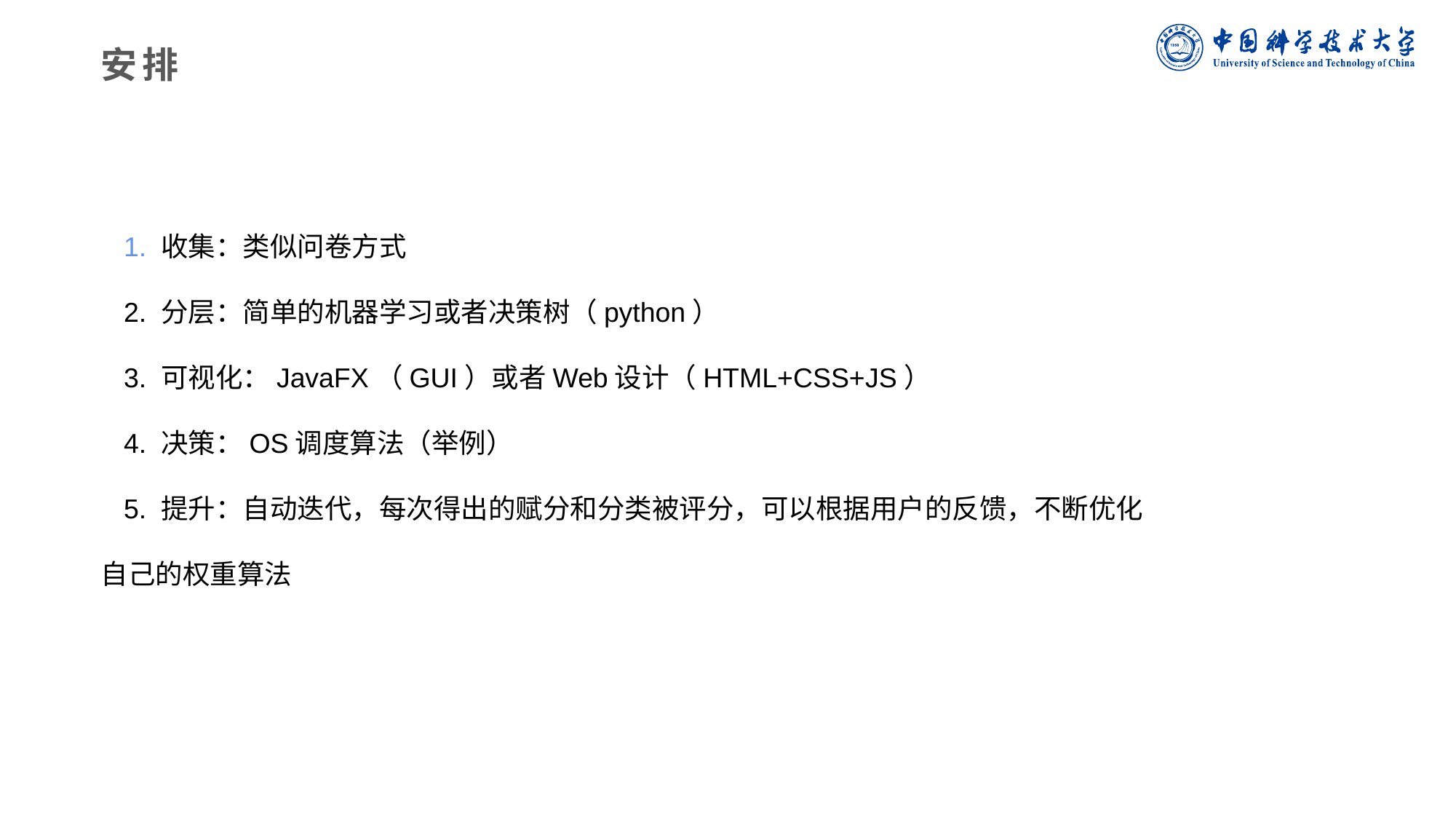

安排
   1. 收集：类似问卷方式
   2. 分层：简单的机器学习或者决策树（python）
   3. 可视化：JavaFX（GUI）或者Web设计（HTML+CSS+JS）
   4. 决策：OS调度算法（举例）
   5. 提升：自动迭代，每次得出的赋分和分类被评分，可以根据用户的反馈，不断优化自己的权重算法
13